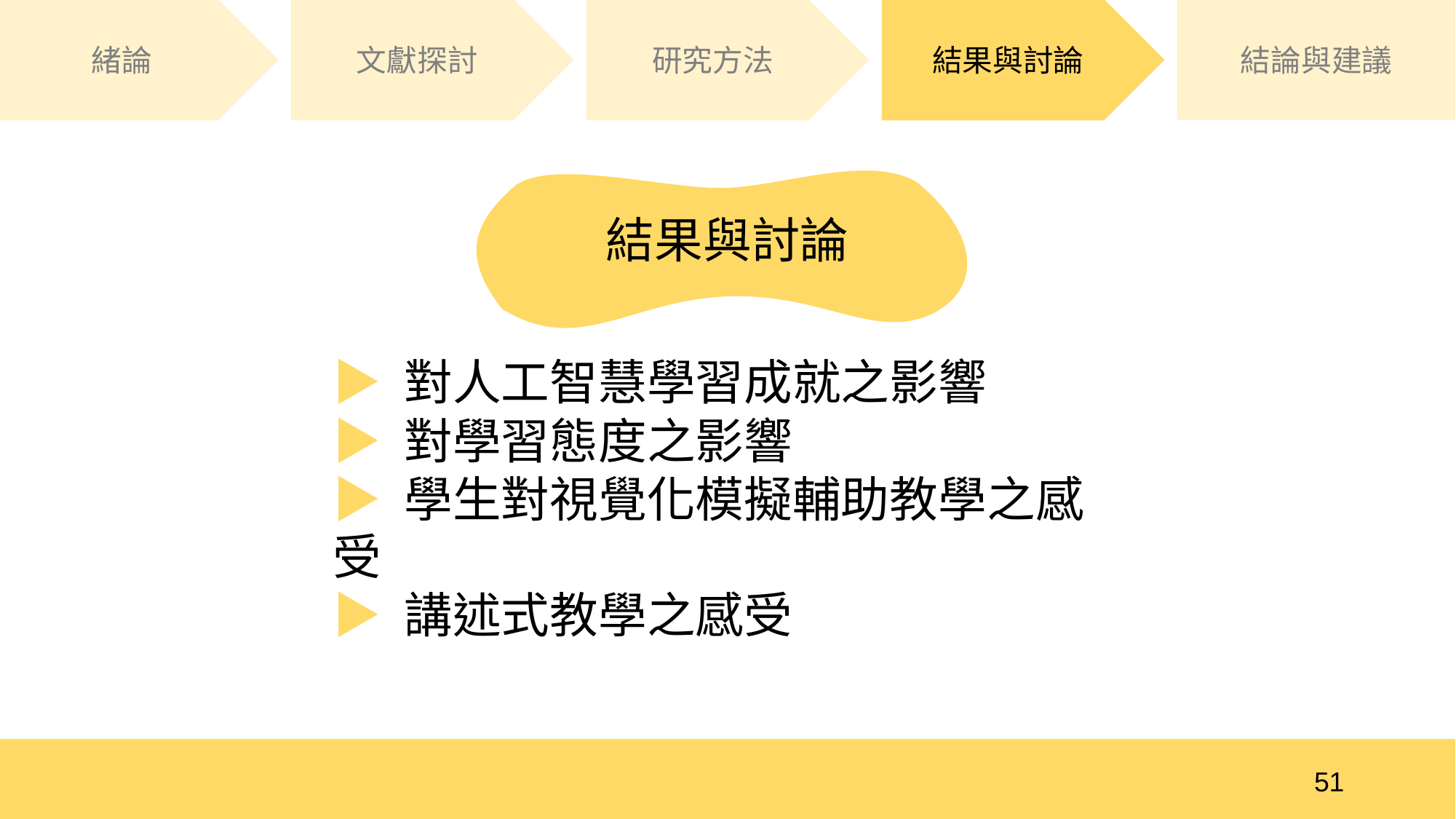

研究方法
結果與討論
結論與建議
緒論
文獻探討

結果與討論
▶︎ 對人工智慧學習成就之影響
▶︎ 對學習態度之影響
▶︎ 學生對視覺化模擬輔助教學之感受
▶︎ 講述式教學之感受

51